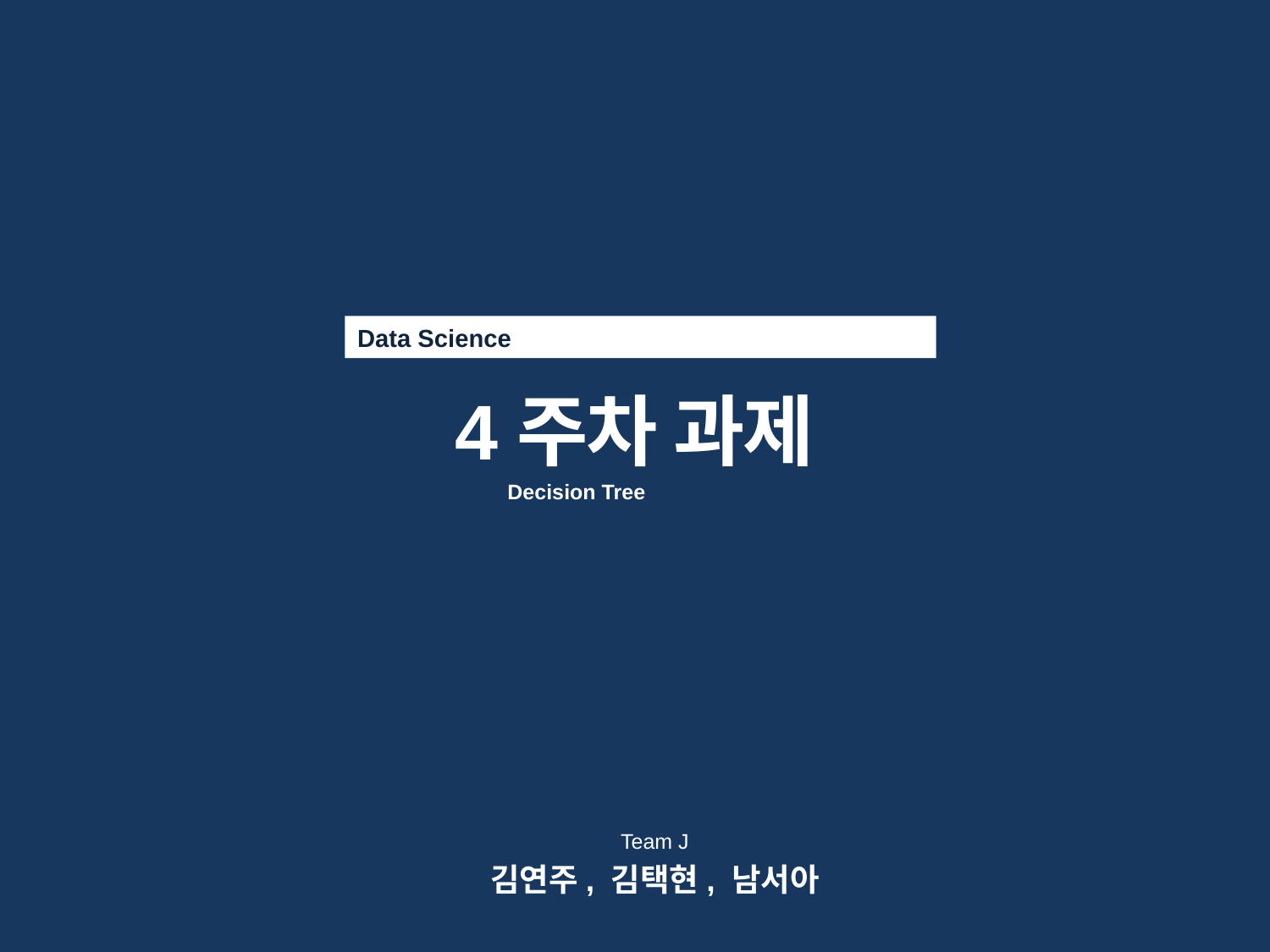

Data Science
4주차 과제
Decision Tree
Team J

김연주, 김택현, 남서아